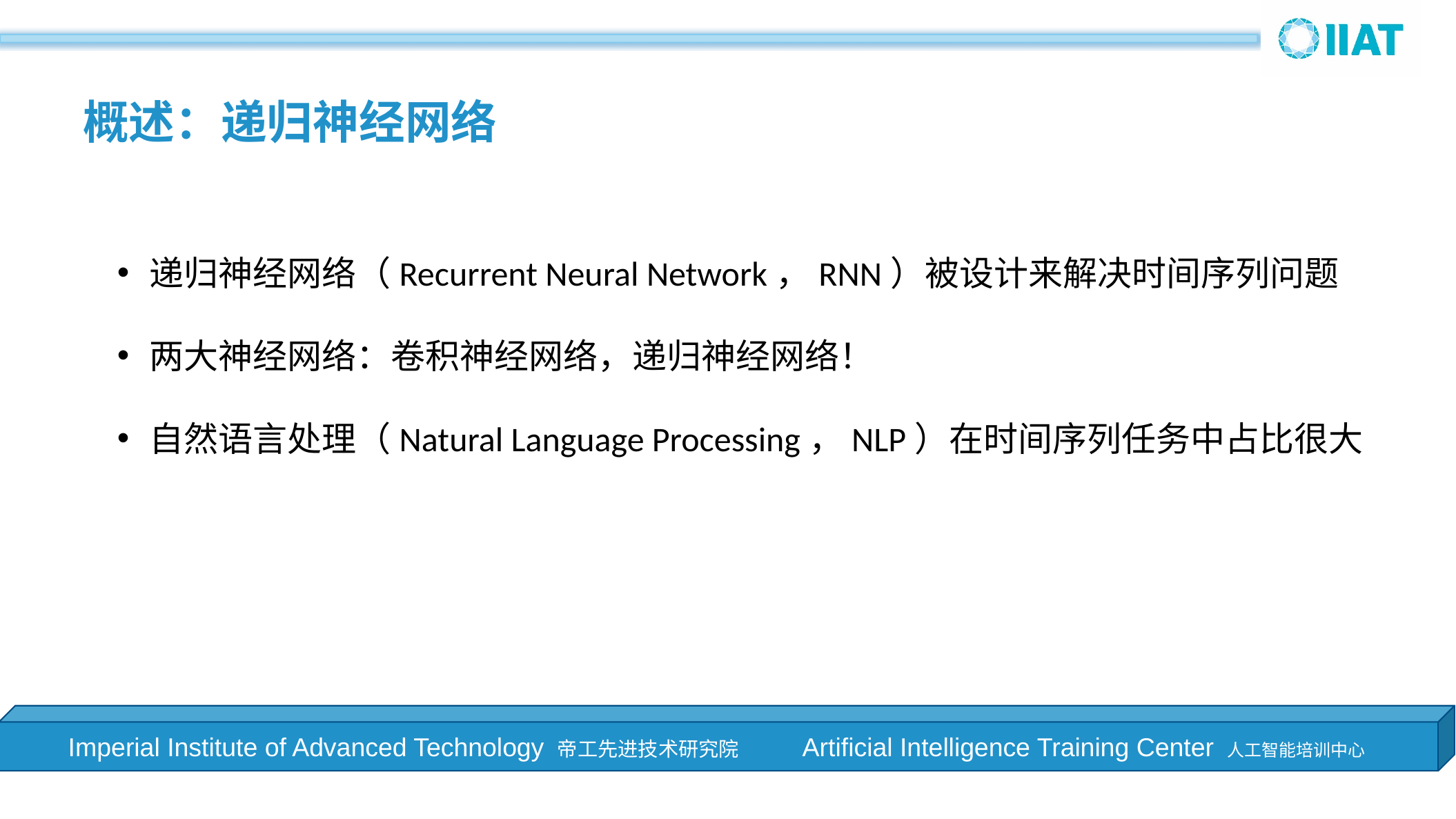

概述：递归神经网络
递归神经网络（Recurrent Neural Network，RNN）被设计来解决时间序列问题

两大神经网络：卷积神经网络，递归神经网络！

自然语言处理（Natural Language Processing，NLP）在时间序列任务中占比很大